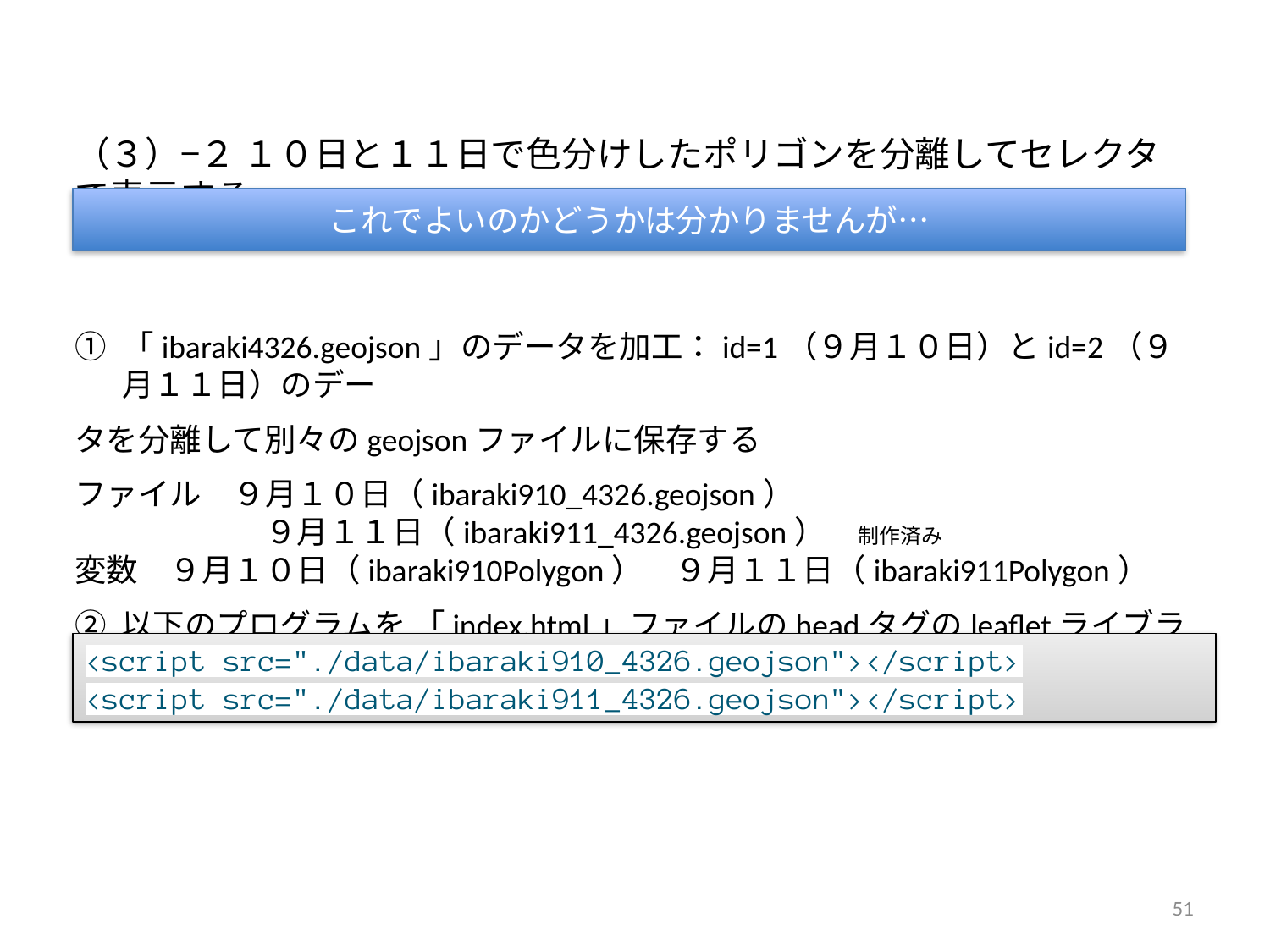

（３）−２ １０日と１１日で色分けしたポリゴンを分離してセレクタで表示する

「ibaraki4326.geojson」のデータを加工：id=1（９月１０日）とid=2（９月１１日）のデー

タを分離して別々のgeojsonファイルに保存する

ファイル　９月１０日（ibaraki910_4326.geojson）
　　　　　　９月１１日（ibaraki911_4326.geojson）　制作済み
変数　９月１０日（ibaraki910Polygon）　９月１１日（ibaraki911Polygon）

② 以下のプログラムを 「index.html」ファイルのheadタグのleafletライブラリの下にコピーして保存
これでよいのかどうかは分かりませんが…
<script src="./data/ibaraki910_4326.geojson"></script>
<script src="./data/ibaraki911_4326.geojson"></script>
51